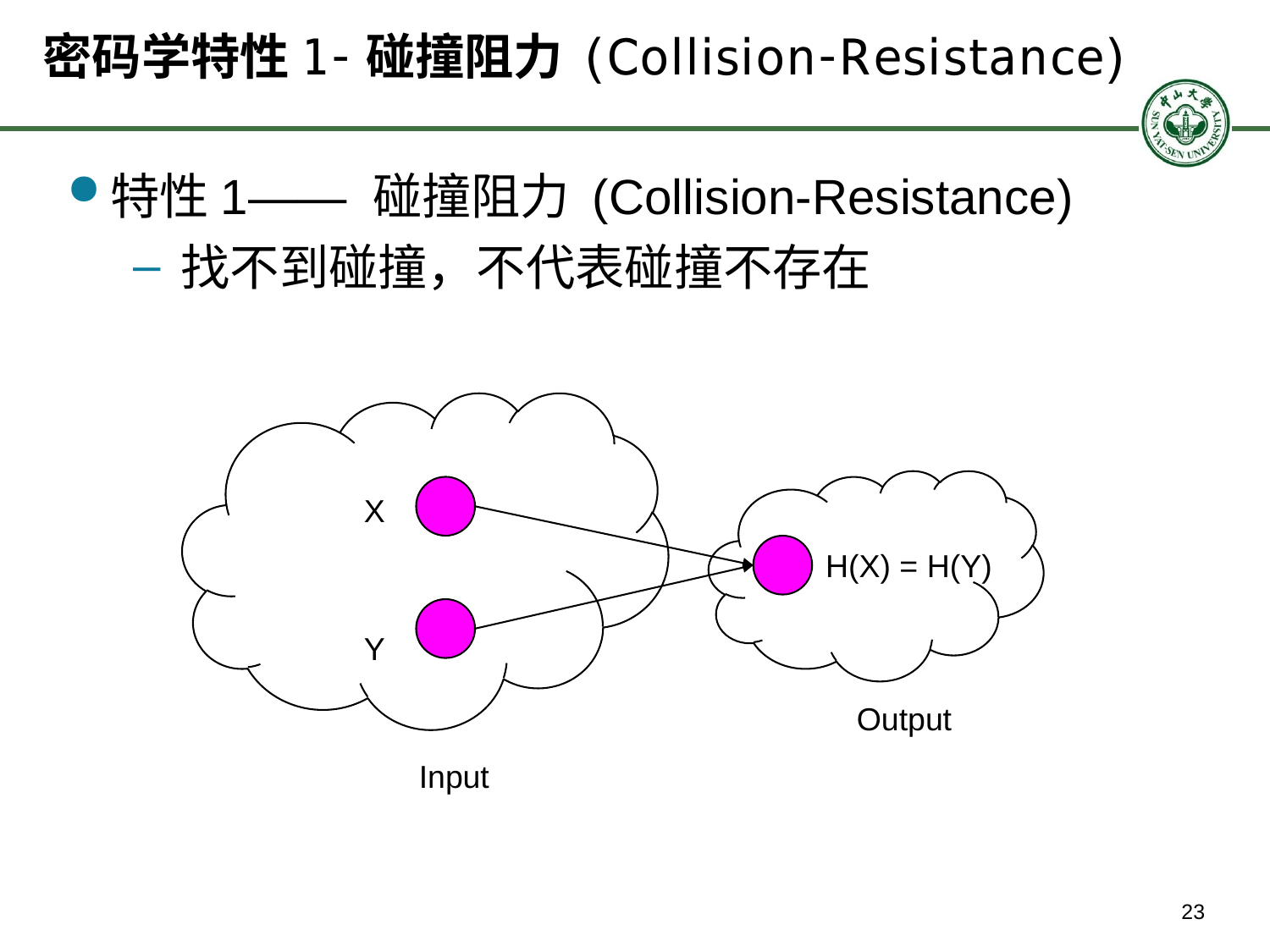

# 密码学特性1-碰撞阻力 (Collision-Resistance)
特性1—— 碰撞阻力 (Collision-Resistance)
找不到碰撞，不代表碰撞不存在

X

H(X) = H(Y)

Y
Output
Input